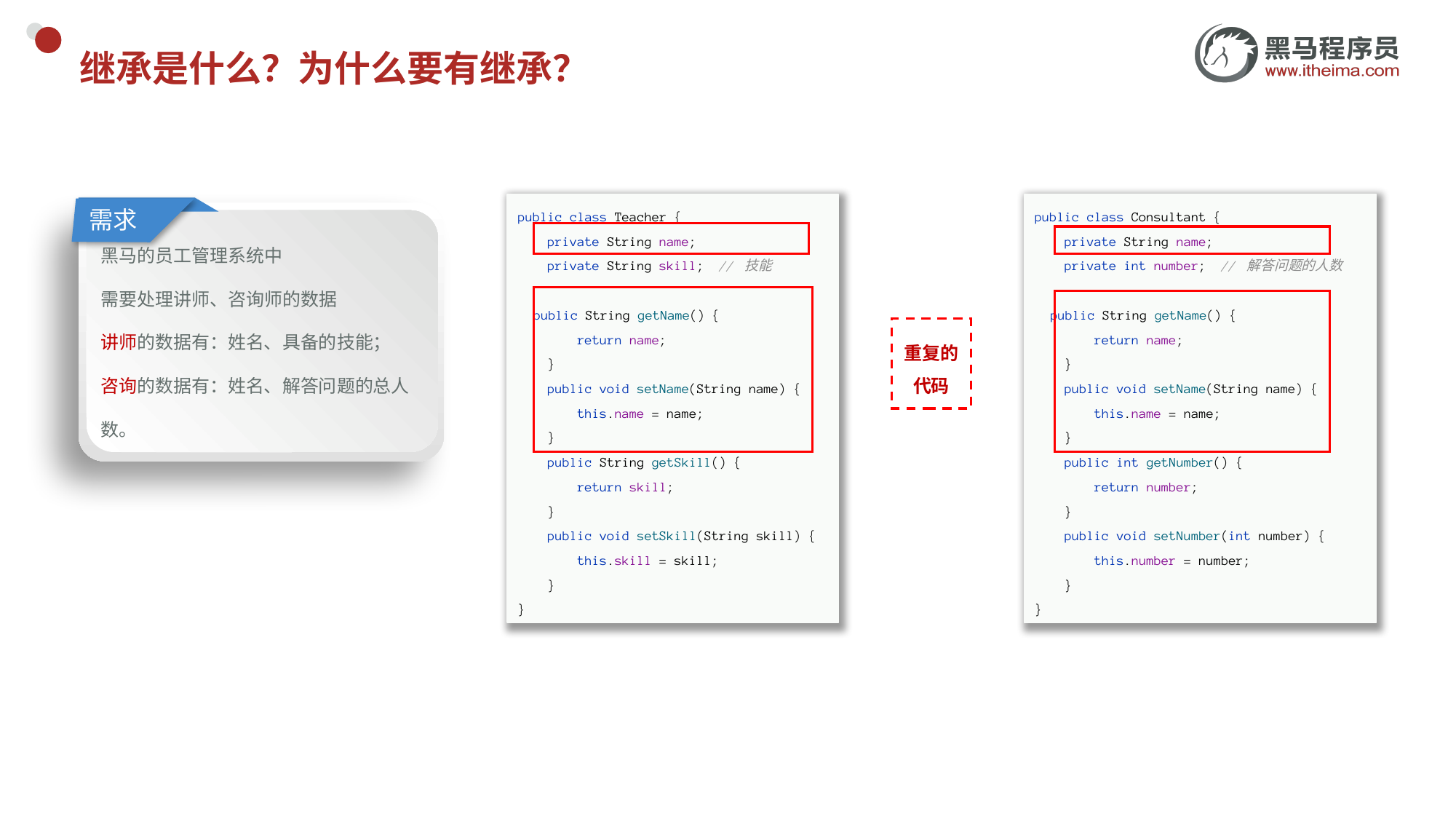

# 继承是什么？为什么要有继承？
public class Teacher {
    private String name;
    private String skill;  // 技能
    public String getName() {
        return name;
    }
    public void setName(String name) {
        this.name = name;
    }
    public String getSkill() {
        return skill;
    }
    public void setSkill(String skill) {
        this.skill = skill;
    }
}
public class Consultant {
    private String name;
    private int number;  // 解答问题的人数
    public String getName() {
        return name;
    }
    public void setName(String name) {
        this.name = name;
    }
    public int getNumber() {
        return number;
    }
    public void setNumber(int number) {
        this.number = number;
    }
}

需求

黑马的员工管理系统中
需要处理讲师、咨询师的数据
讲师的数据有：姓名、具备的技能；
咨询的数据有：姓名、解答问题的总人数。

重复的代码